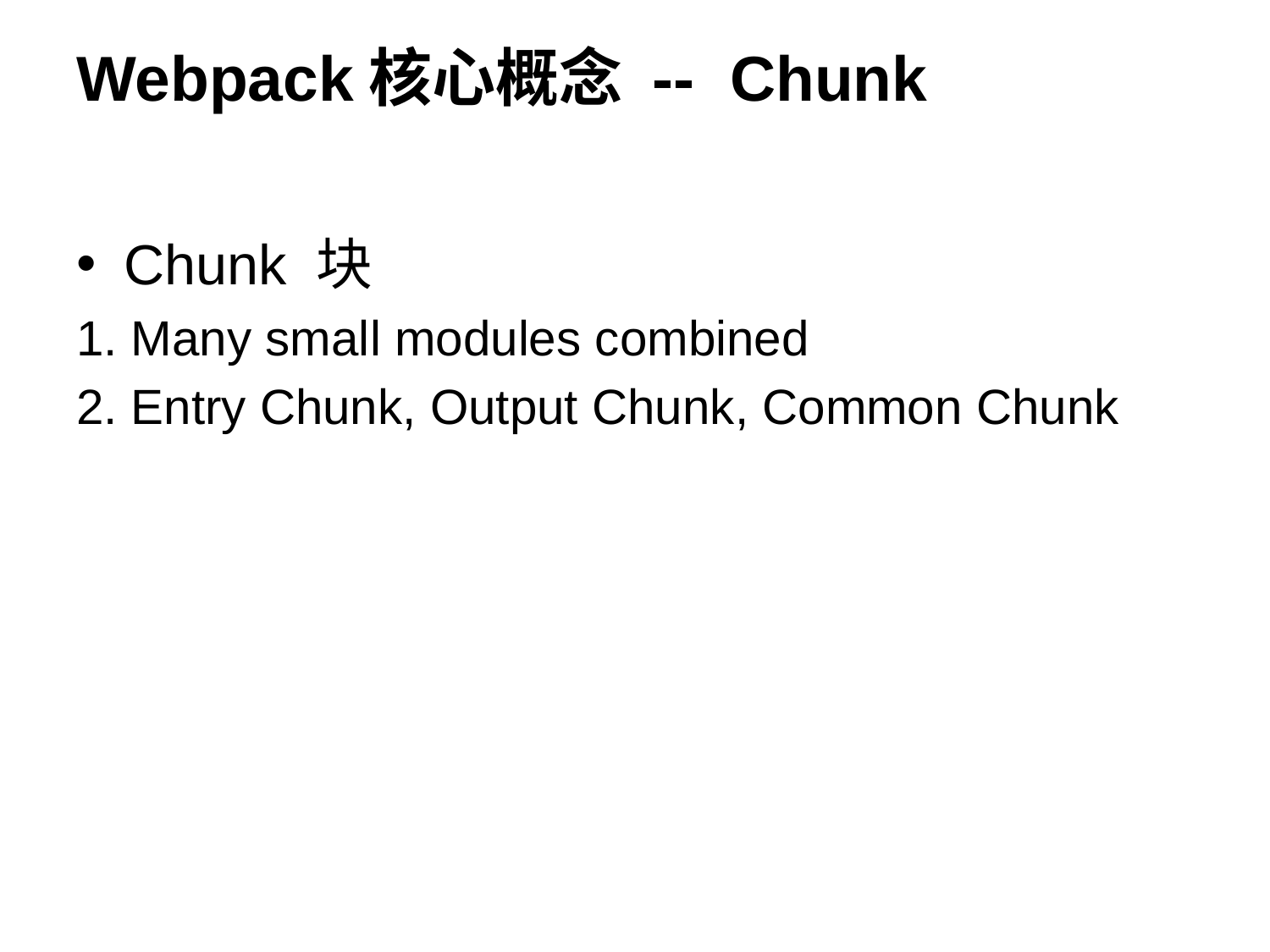

Webpack核心概念 --  Chunk
Chunk 块
1. Many small modules combined
2. Entry Chunk, Output Chunk, Common Chunk